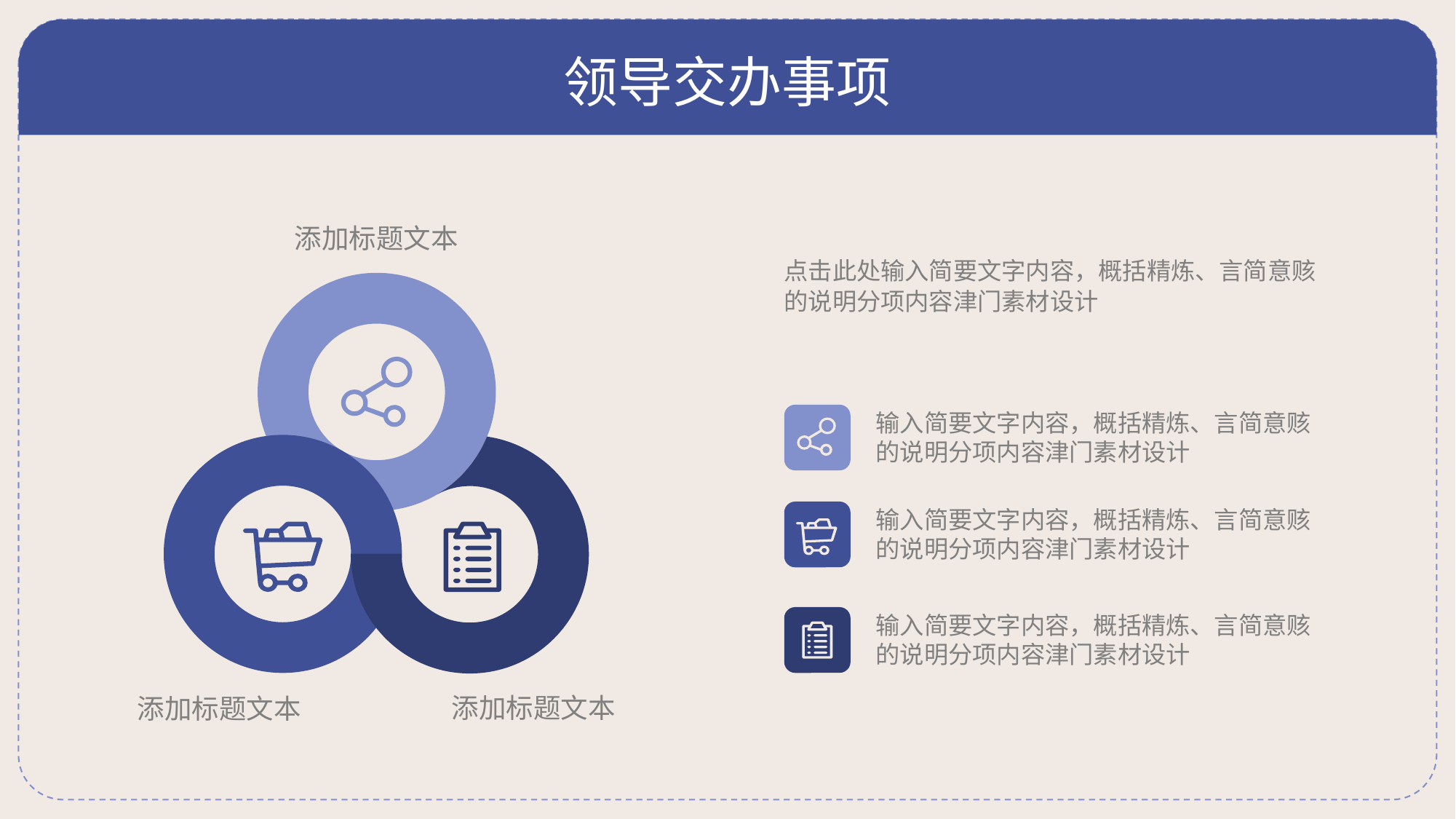

# 领导交办事项
添加标题文本
点击此处输入简要文字内容，概括精炼、言简意赅的说明分项内容津门素材设计

输入简要文字内容，概括精炼、言简意赅的说明分项内容津门素材设计

输入简要文字内容，概括精炼、言简意赅的说明分项内容津门素材设计

输入简要文字内容，概括精炼、言简意赅的说明分项内容津门素材设计

添加标题文本
添加标题文本